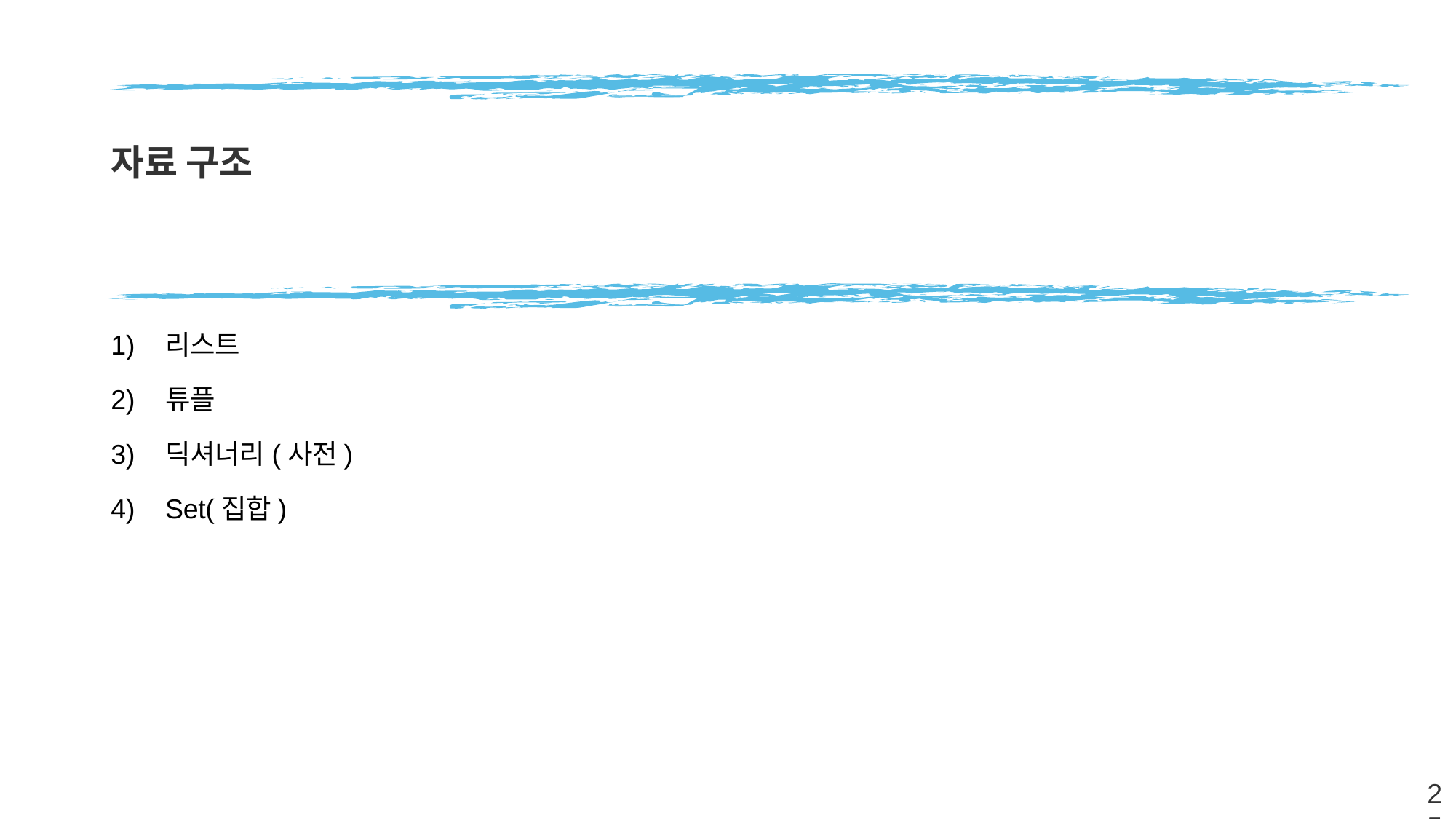

# 자료 구조

리스트
튜플
딕셔너리(사전)
Set(집합)
25